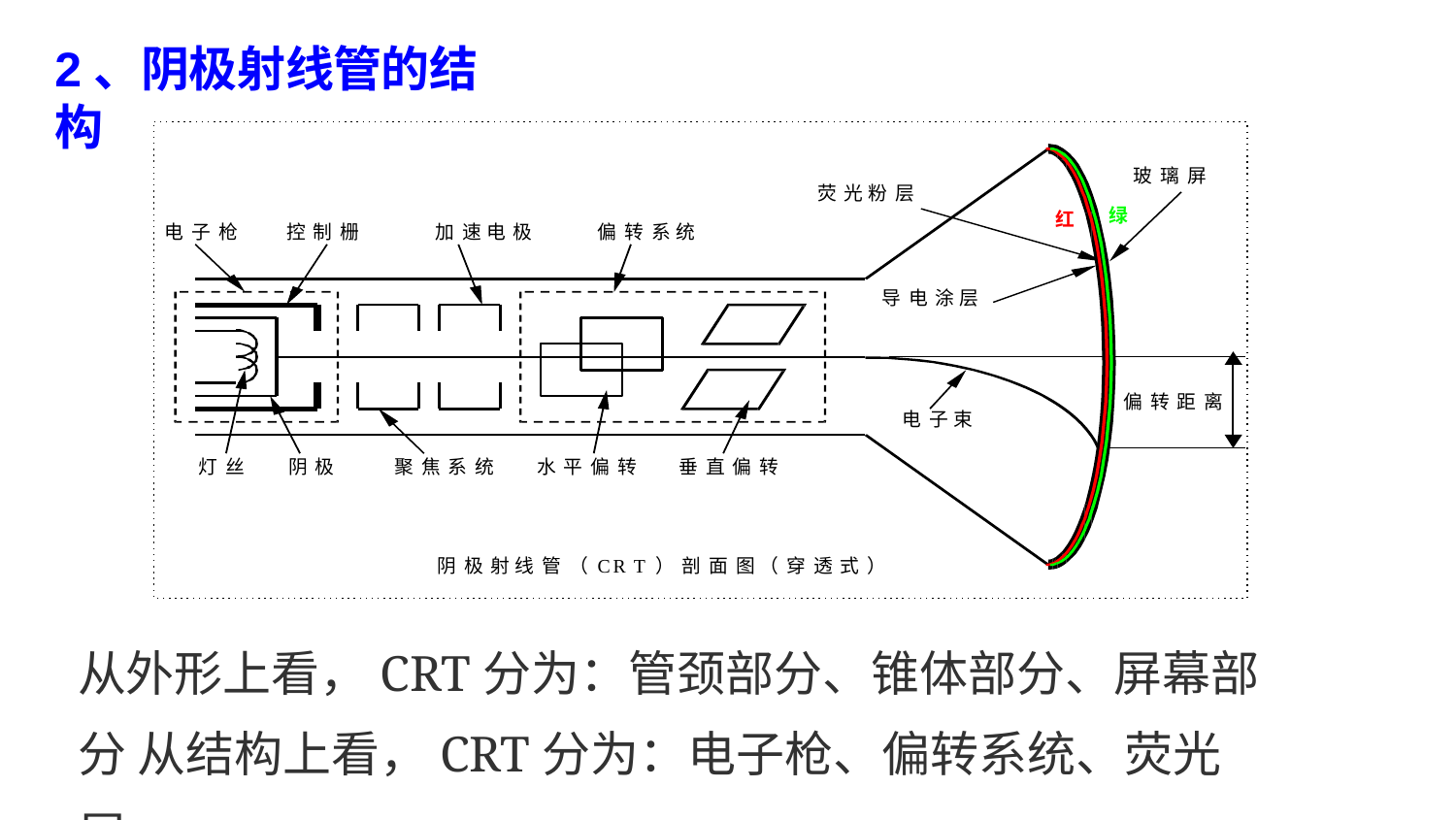

# 2、阴极射线管的结构

玻璃屏
荧光 粉层

绿
红

电子枪
控制栅
加速 电极
偏转系 统

导电涂 层

偏转距离

电子 束

灯丝	阴极
聚焦系统
水平偏转
垂直偏转
阴极射 线管（ CR T ）剖面图 （穿透式）
从外形上看，CRT分为：管颈部分、锥体部分、屏幕部分 从结构上看，CRT分为：电子枪、偏转系统、荧光屏